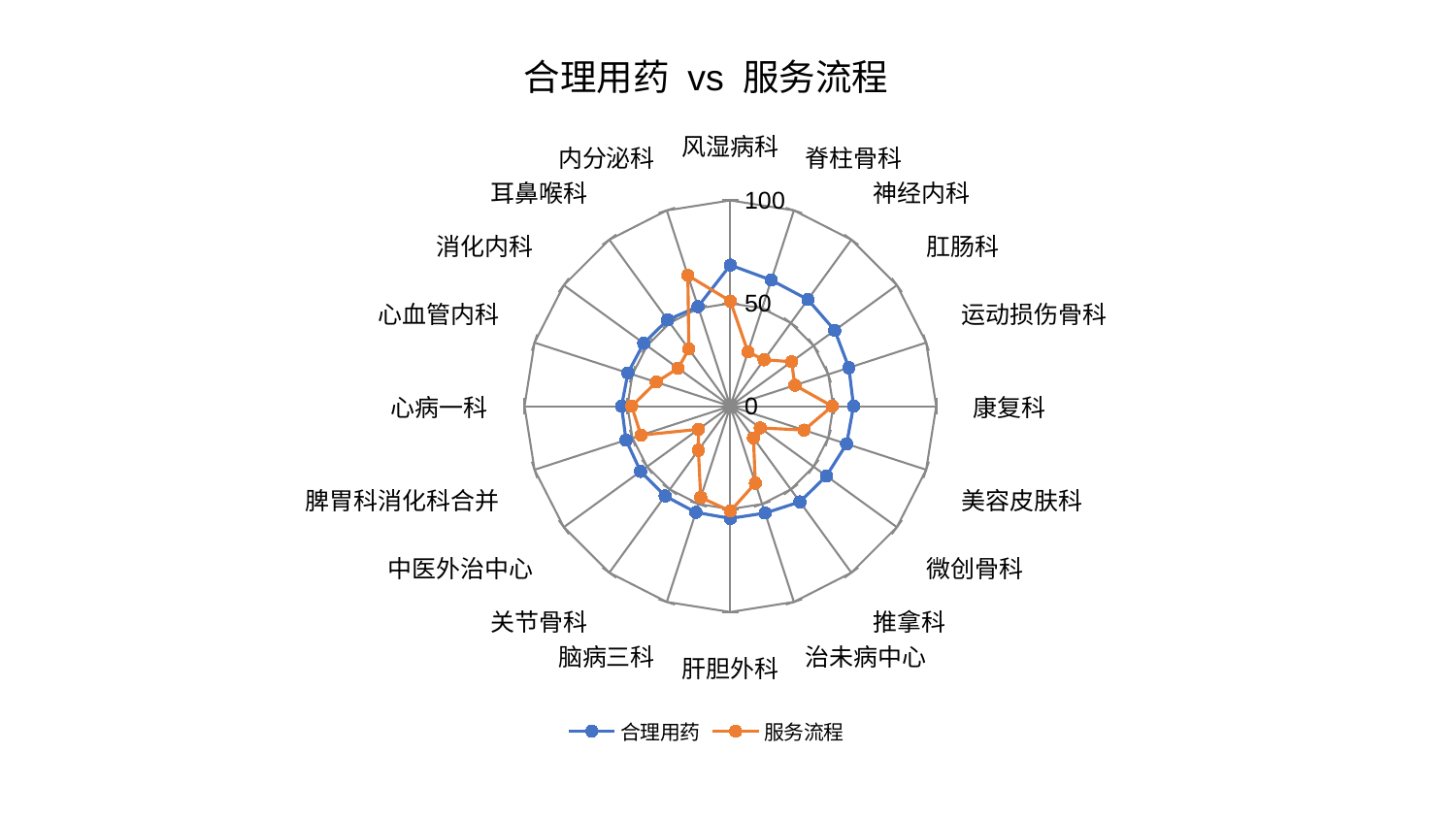

### Chart: 合理用药 vs 服务流程

| Category | 合理用药 | 服务流程 |
|---|---|---|
| 风湿病科 | 68.56611841585116 | 51.0624085666908 |
| 脊柱骨科 | 64.40121555437322 | 27.727760953336237 |
| 神经内科 | 64.0557589975282 | 27.87769903427914 |
| 肛肠科 | 62.67646499039858 | 36.79532262899123 |
| 运动损伤骨科 | 60.54689271389003 | 32.9286466151945 |
| 康复科 | 59.839462402998684 | 49.52240060542052 |
| 美容皮肤科 | 59.37451175604893 | 37.65343395161537 |
| 微创骨科 | 57.68455053026872 | 17.957500803747838 |
| 推拿科 | 57.4746867748339 | 19.094869286474875 |
| 治未病中心 | 54.619974487616815 | 39.34904786693527 |
| 肝胆外科 | 54.53098751308584 | 50.9746631844492 |
| 脑病三科 | 54.267749317618836 | 46.60910685421208 |
| 关节骨科 | 53.9267810553752 | 26.461912917472272 |
| 中医外治中心 | 53.91468054362807 | 19.12568884201861 |
| 脾胃科消化科合并 | 53.2839379020557 | 45.66211769745955 |
| 心病一科 | 52.86037854043051 | 47.926199301793524 |
| 心血管内科 | 52.31037406022029 | 37.83959064485343 |
| 消化内科 | 52.014322737178524 | 31.371157119823156 |
| 耳鼻喉科 | 51.87090847671083 | 34.336326125946954 |
| 内分泌科 | 50.858312911732824 | 66.82540878997554 |
54